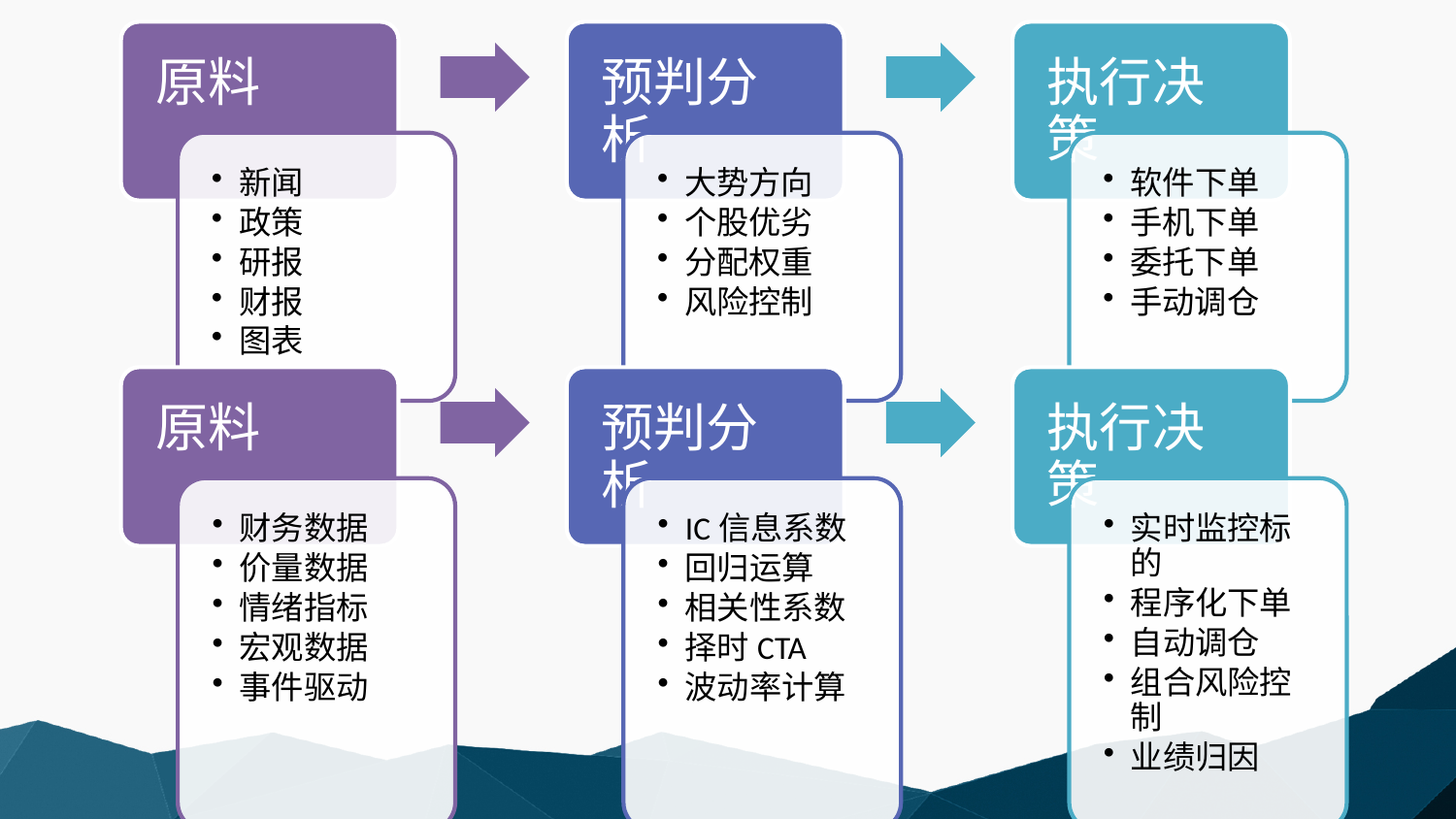

原料
新闻
政策
研报
财报
图表

预判分析
大势方向
个股优劣
分配权重
风险控制

执行决策
软件下单
手机下单
委托下单
手动调仓
原料
财务数据
价量数据
情绪指标
宏观数据
事件驱动

预判分析
IC信息系数
回归运算
相关性系数
择时CTA
波动率计算

执行决策
实时监控标的
程序化下单
自动调仓
组合风险控制
业绩归因